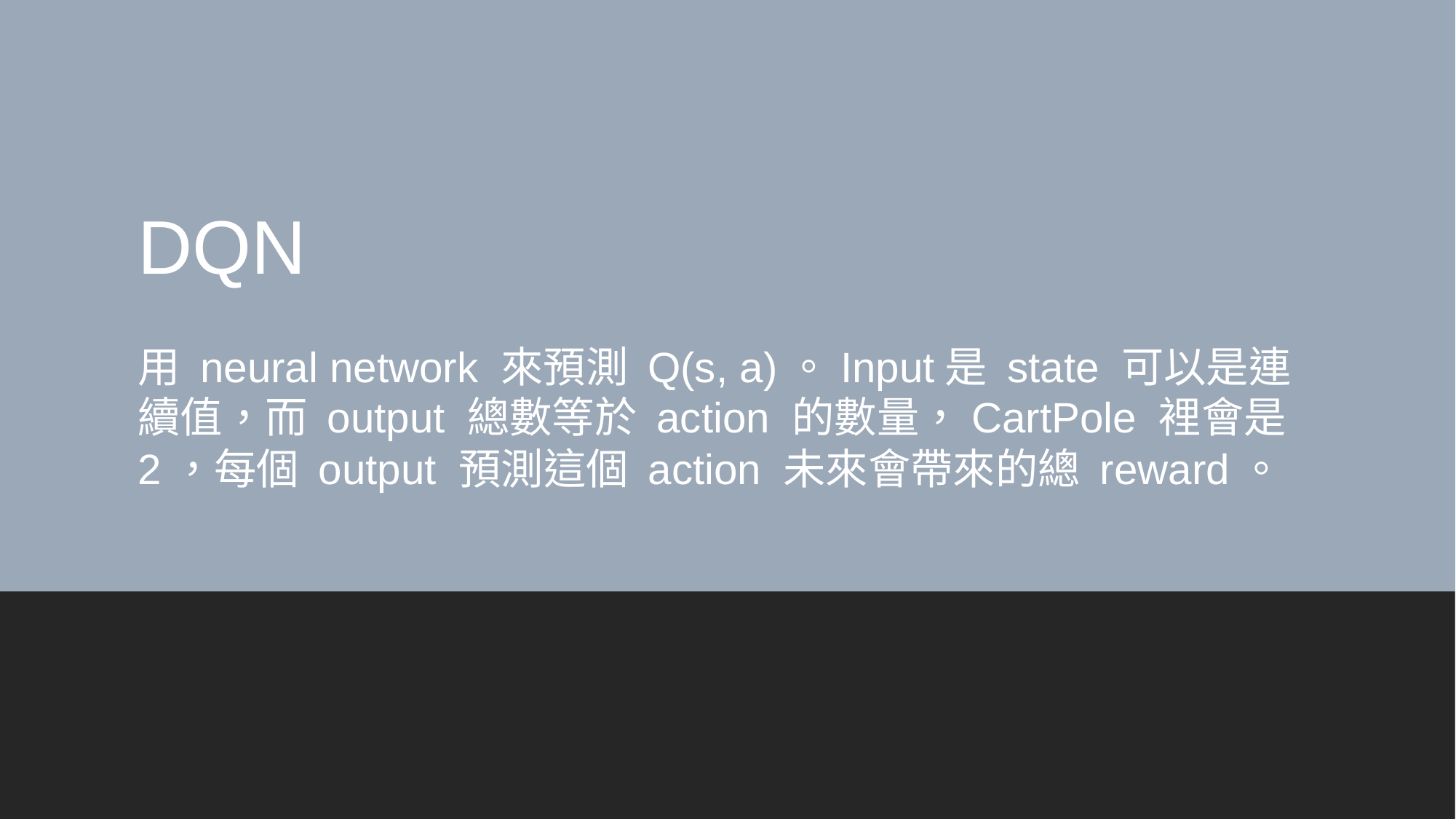

DQN

用 neural network 來預測 Q(s, a)。Input是 state 可以是連續值，而 output 總數等於 action 的數量，CartPole 裡會是 2，每個 output 預測這個 action 未來會帶來的總 reward。